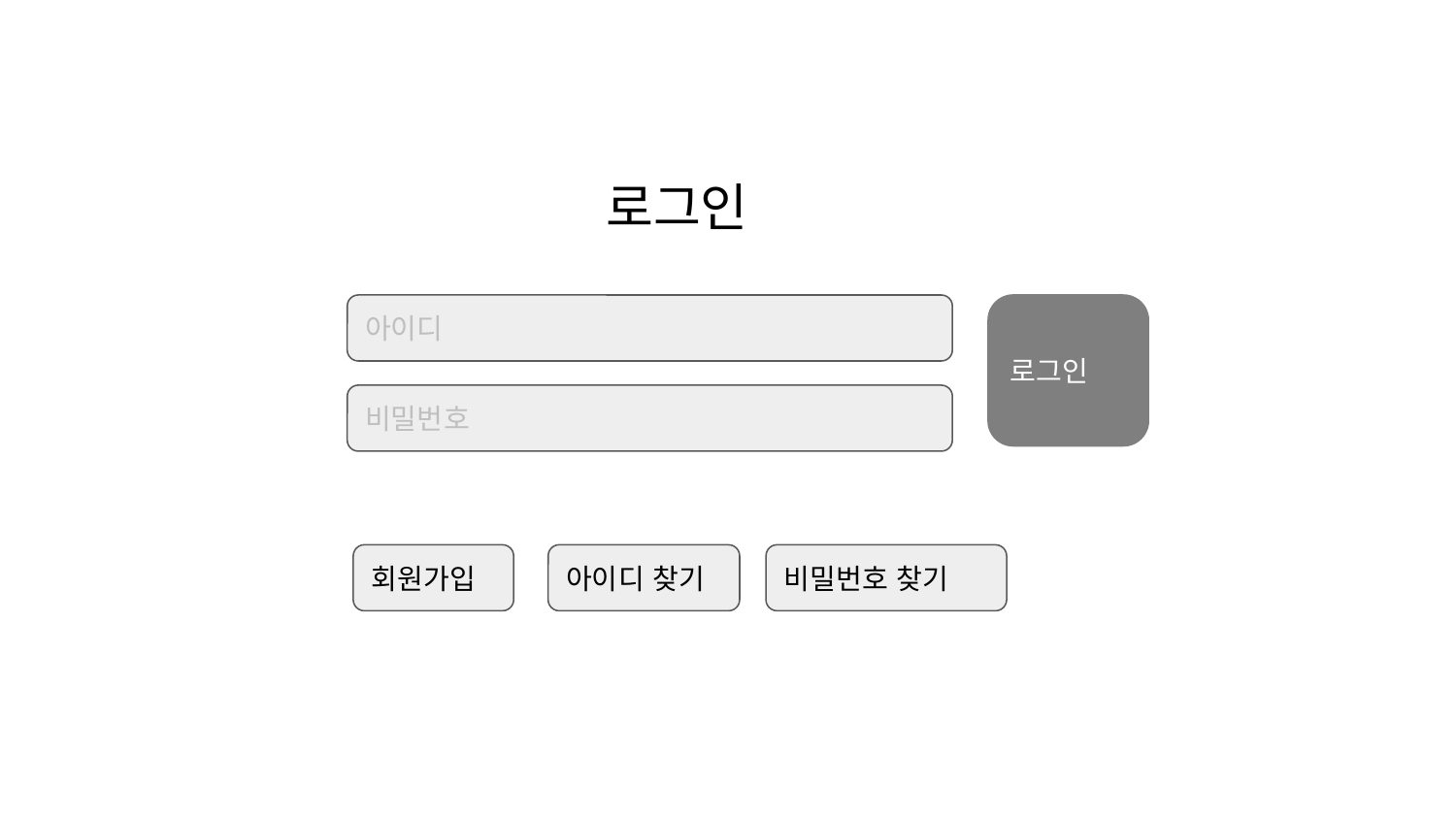

# 로그인
아이디
로그인
비밀번호
회원가입
아이디 찾기
비밀번호 찾기